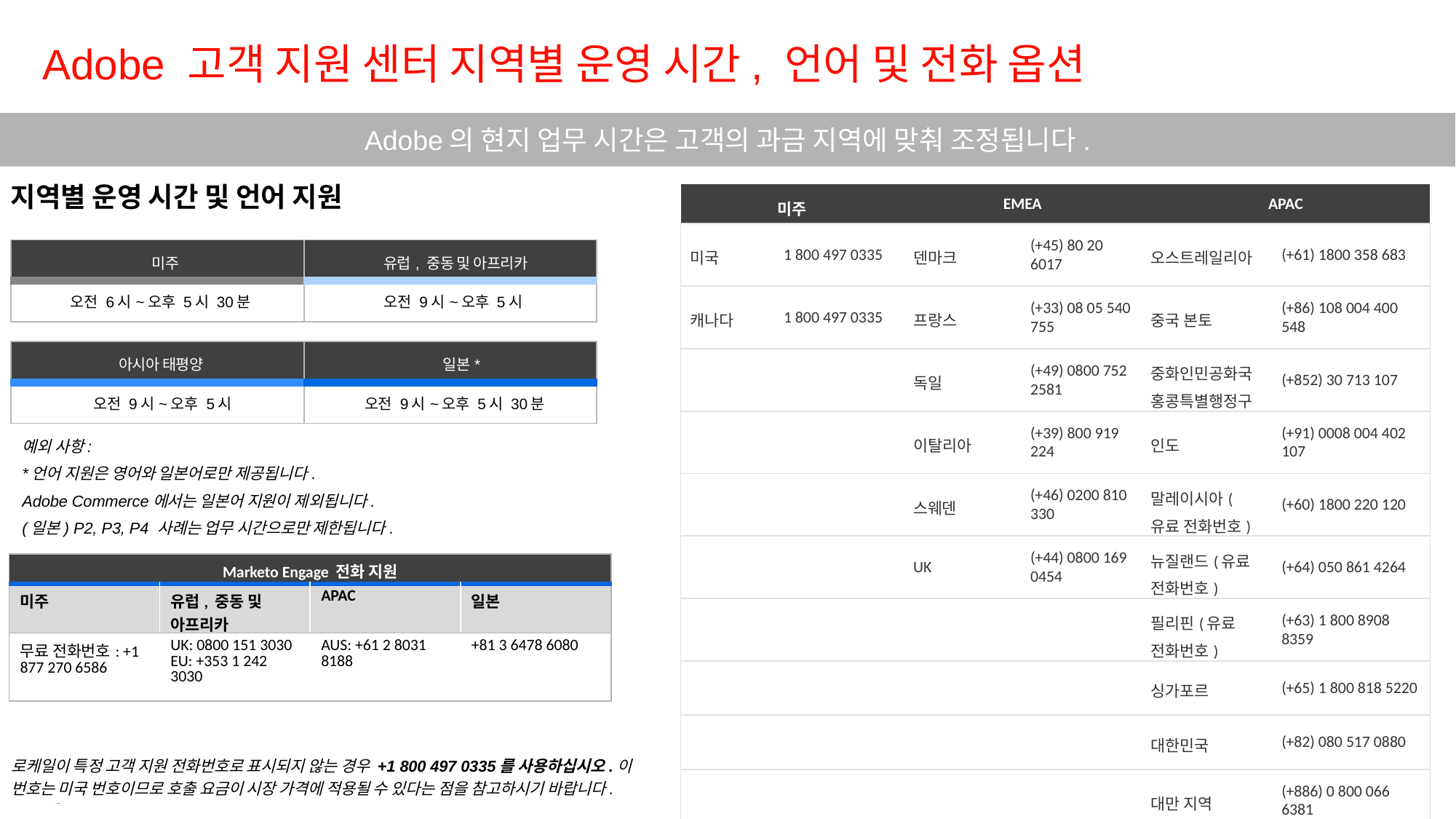

# Adobe 고객 지원 센터 지역별 운영 시간, 언어 및 전화 옵션
Adobe의 현지 업무 시간은 고객의 과금 지역에 맞춰 조정됩니다.
지역별 운영 시간 및 언어 지원

| 미주 |  | EMEA |  | APAC |  |
| --- | --- | --- | --- | --- | --- |
| 미국 | 1 800 497 0335 | 덴마크 | (+45) 80 20 6017 | 오스트레일리아 | (+61) 1800 358 683 |
| 캐나다 | 1 800 497 0335 | 프랑스 | (+33) 08 05 540 755 | 중국 본토 | (+86) 108 004 400 548 |
|  |  | 독일 | (+49) 0800 752 2581 | 중화인민공화국 홍콩특별행정구 | (+852) 30 713 107 |
|  |  | 이탈리아 | (+39) 800 919 224 | 인도 | (+91) 0008 004 402 107 |
|  |  | 스웨덴 | (+46) 0200 810 330 | 말레이시아(유료 전화번호) | (+60) 1800 220 120 |
|  |  | UK | (+44) 0800 169 0454 | 뉴질랜드(유료 전화번호) | (+64) 050 861 4264 |
|  |  |  |  | 필리핀(유료 전화번호) | (+63) 1 800 8908 8359 |
|  |  |  |  | 싱가포르 | (+65) 1 800 818 5220 |
|  |  |  |  | 대한민국 | (+82) 080 517 0880 |
|  |  |  |  | 대만 지역 | (+886) 0 800 066 6381 |
| 미주 | 유럽, 중동 및 아프리카 |
| --- | --- |
| 오전 6시~오후 5시 30분 | 오전 9시~오후 5시 |
| 아시아 태평양 | 일본\* |
| --- | --- |
| 오전 9시~오후 5시 | 오전 9시~오후 5시 30분 |
예외 사항:
*언어 지원은 영어와 일본어로만 제공됩니다.
Adobe Commerce에서는 일본어 지원이 제외됩니다.
(일본) P2, P3, P4 사례는 업무 시간으로만 제한됩니다.
| Marketo Engage 전화 지원 |  |  |  |
| --- | --- | --- | --- |
| 미주 | 유럽, 중동 및 아프리카 | APAC | 일본 |
| 무료 전화번호: +1 877 270 6586 | UK: 0800 151 3030  EU: +353 1 242 3030 | AUS: +61 2 8031 8188 | +81 3 6478 6080 |
로케일이 특정 고객 지원 전화번호로 표시되지 않는 경우 +1 800 497 0335를 사용하십시오.이 번호는 미국 번호이므로 호출 요금이 시장 가격에 적용될 수 있다는 점을 참고하시기 바랍니다.